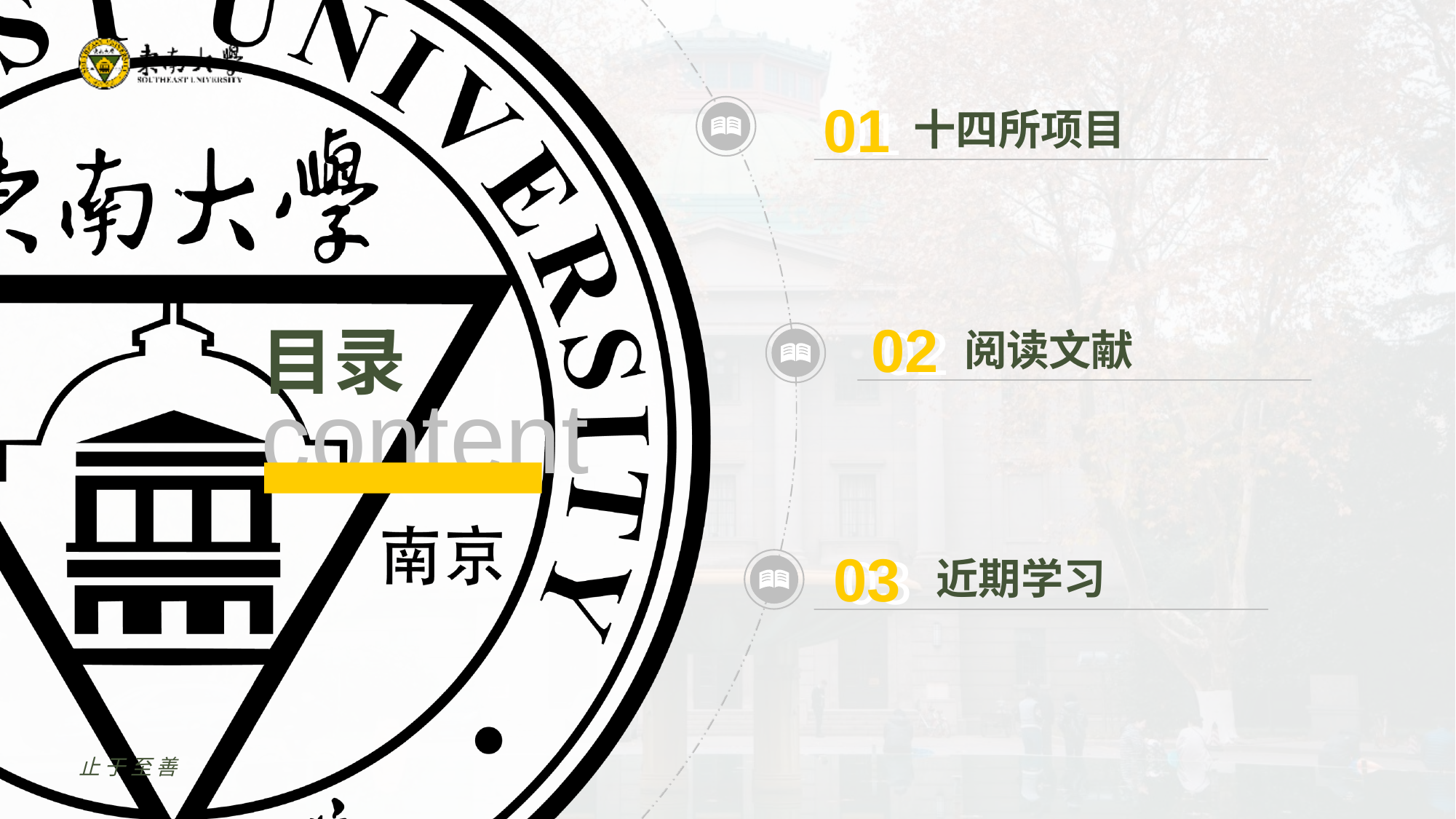

01
01

十四所项目
02
02
阅读文献

03
03
近期学习

止于至善